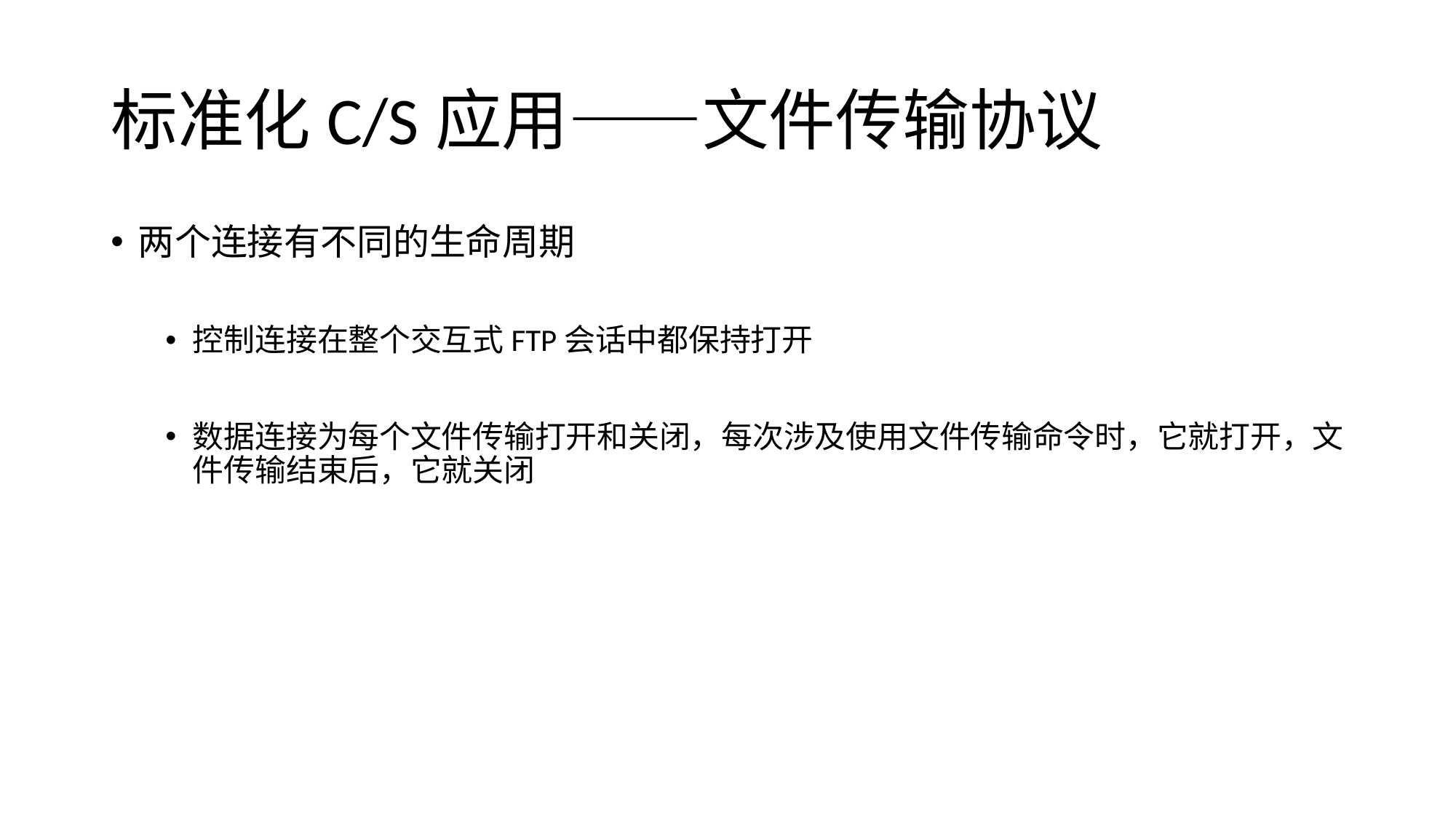

# 标准化C/S应用——文件传输协议
两个连接有不同的生命周期

控制连接在整个交互式FTP会话中都保持打开

数据连接为每个文件传输打开和关闭，每次涉及使用文件传输命令时，它就打开，文件传输结束后，它就关闭